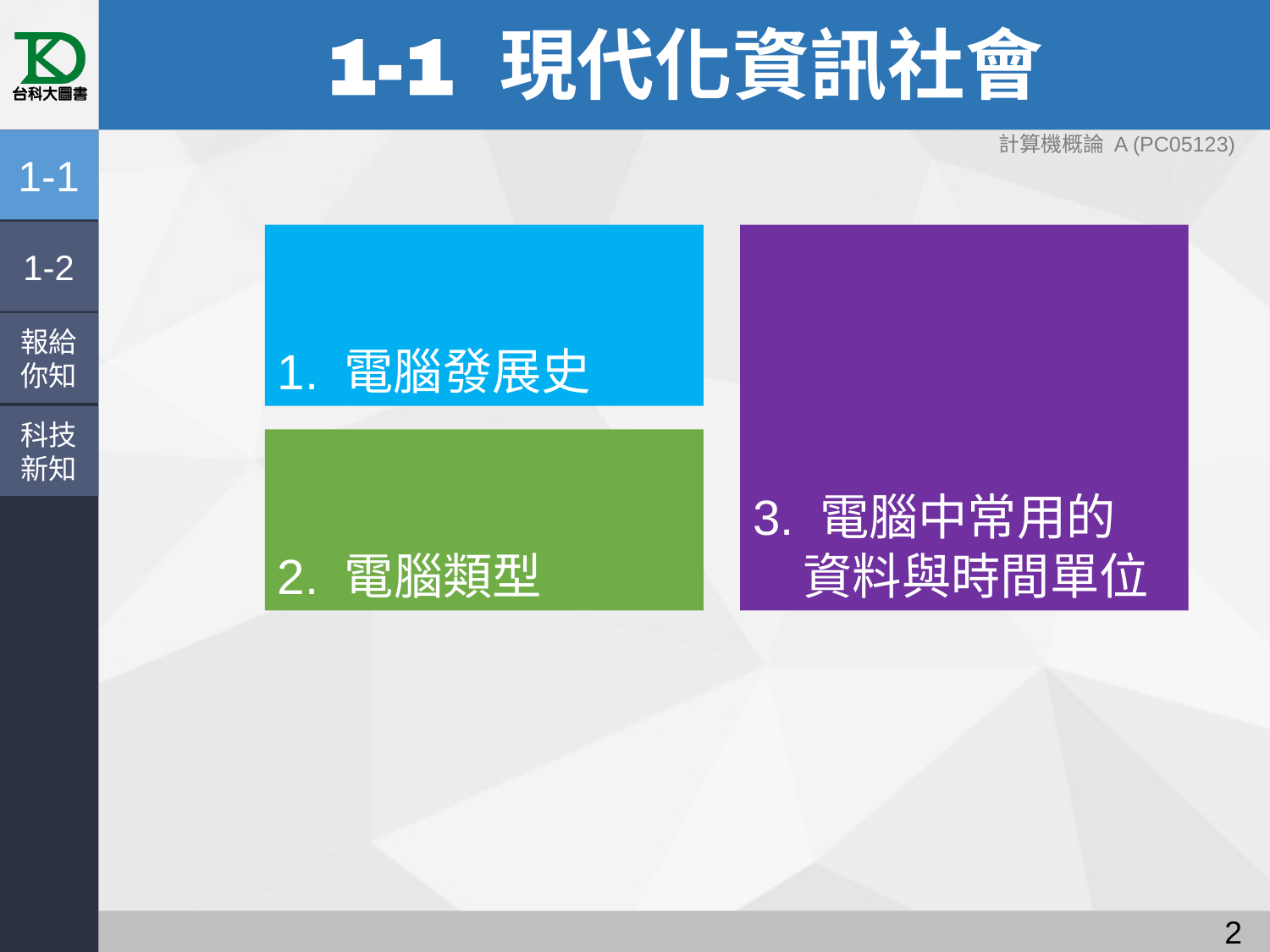

# 1-1 現代化資訊社會
計算機概論 A (PC05123)
1-1
1-2
1. 電腦發展史
3. 電腦中常用的
資料與時間單位
報給
你知
科技
新知
2. 電腦類型
2